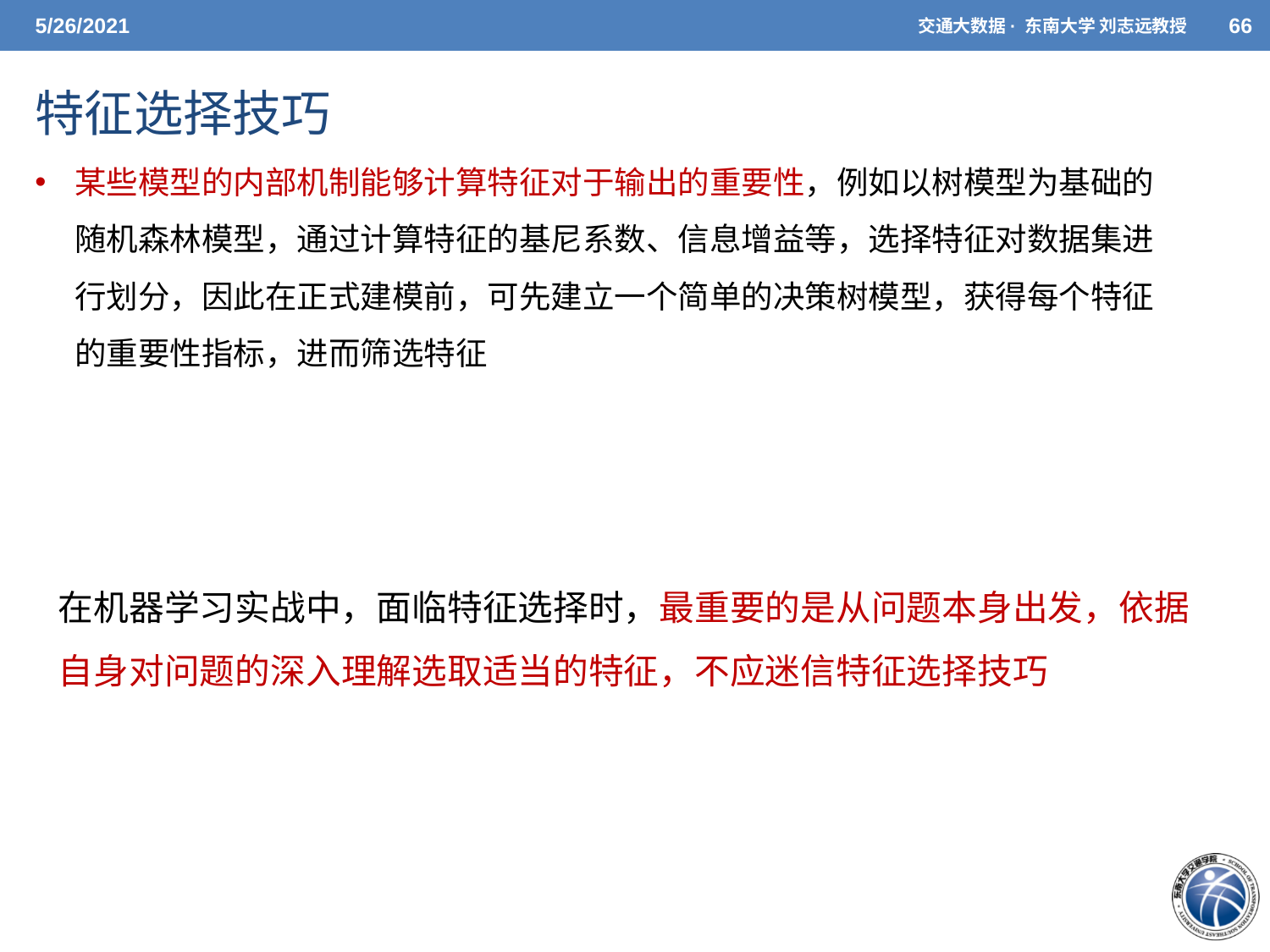

5/26/2021
交通大数据· 东南大学 刘志远教授
66
# 特征选择技巧
某些模型的内部机制能够计算特征对于输出的重要性，例如以树模型为基础的随机森林模型，通过计算特征的基尼系数、信息增益等，选择特征对数据集进行划分，因此在正式建模前，可先建立一个简单的决策树模型，获得每个特征的重要性指标，进而筛选特征
在机器学习实战中，面临特征选择时，最重要的是从问题本身出发，依据自身对问题的深入理解选取适当的特征，不应迷信特征选择技巧